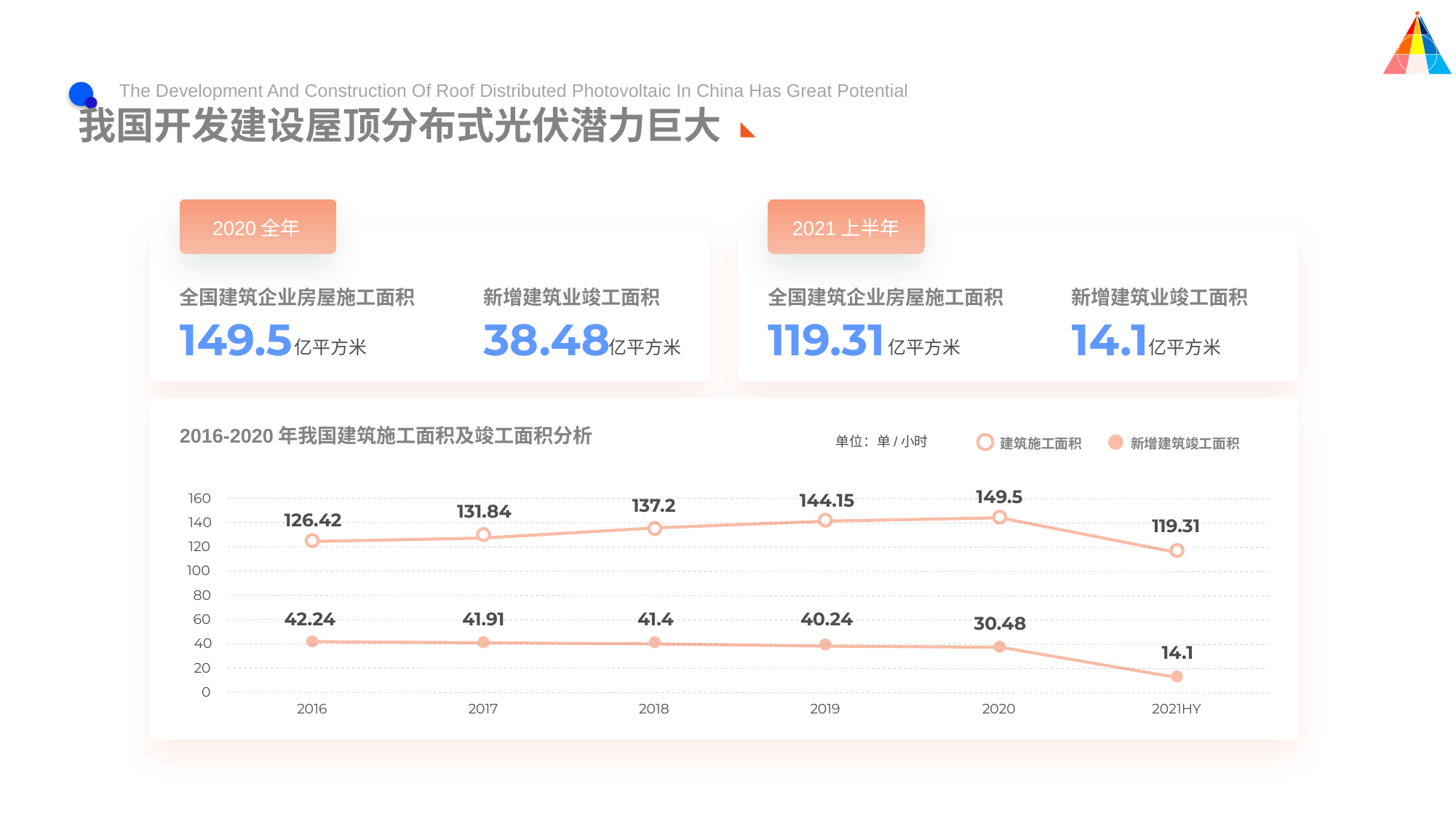

The Development And Construction Of Roof Distributed Photovoltaic In China Has Great Potential
我国开发建设屋顶分布式光伏潜力巨大

2020全年
2021上半年

全国建筑企业房屋施工面积
新增建筑业竣工面积
全国建筑企业房屋施工面积
新增建筑业竣工面积
149.5
38.48
119.31
14.1
亿平方米
亿平方米
亿平方米
亿平方米

2016-2020年我国建筑施工面积及竣工面积分析
单位：单/小时
建筑施工面积
新增建筑竣工面积

149.5
144.15
160
137.2

131.84
126.42

140

119.31

120

100

80

42.24
41.91
41.4
40.24
60
30.48

40

14.1

20

0

2016
2017
2018
2019
2020
2021HY